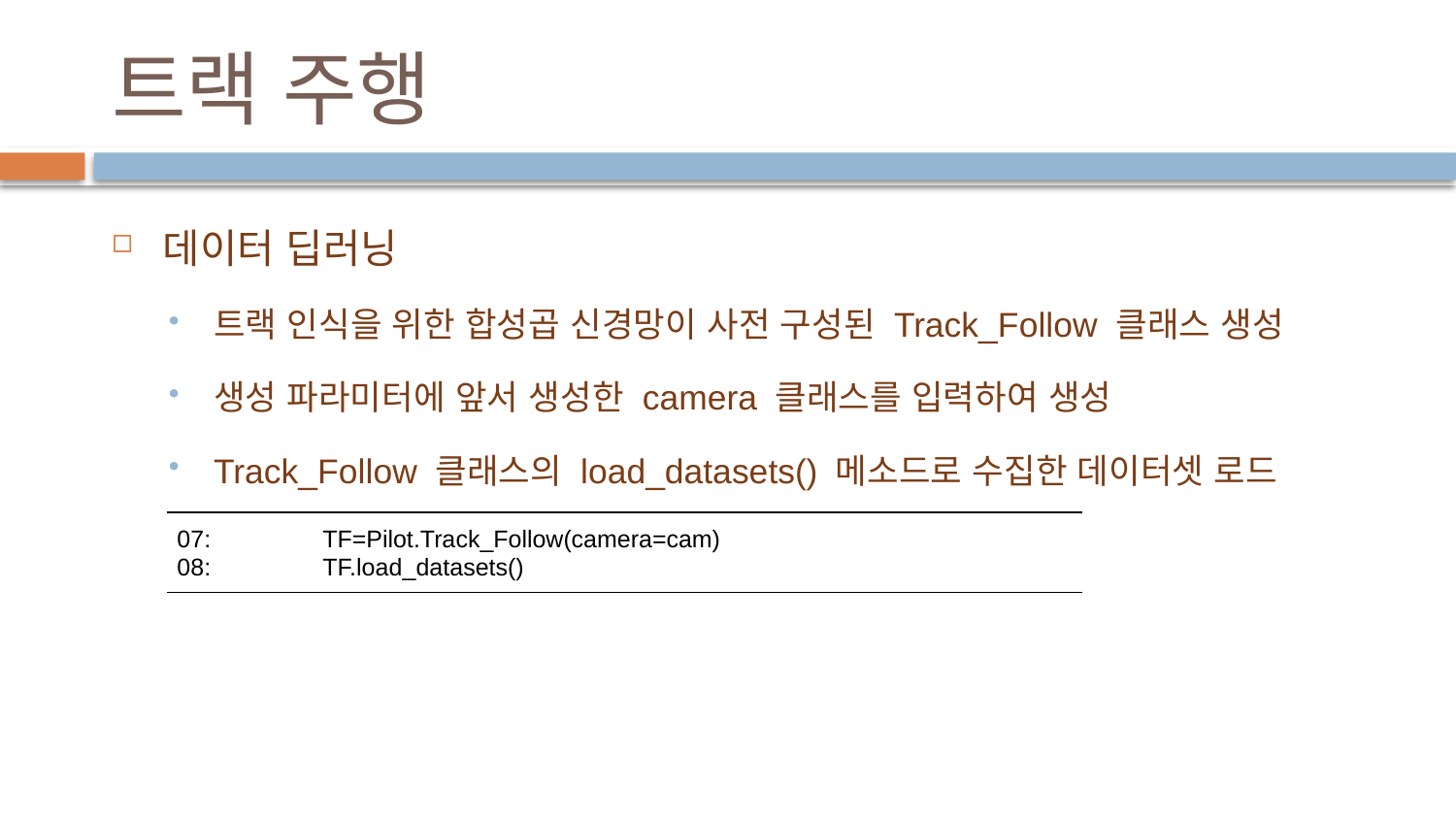

# 트랙 주행
데이터 딥러닝
트랙 인식을 위한 합성곱 신경망이 사전 구성된 Track_Follow 클래스 생성
생성 파라미터에 앞서 생성한 camera 클래스를 입력하여 생성
Track_Follow 클래스의 load_datasets() 메소드로 수집한 데이터셋 로드
| 07: TF=Pilot.Track\_Follow(camera=cam) 08: TF.load\_datasets() |
| --- |